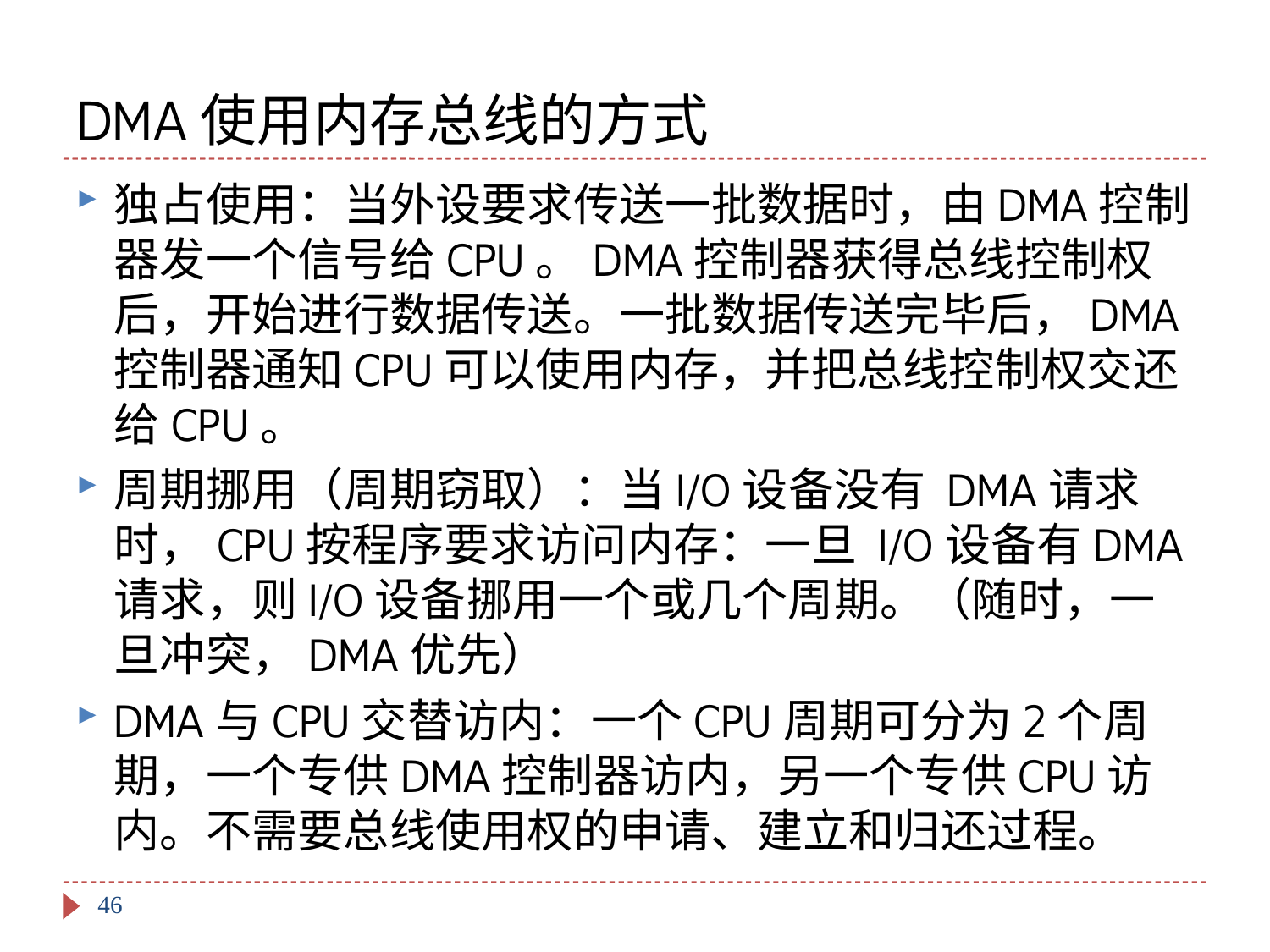

# DMA使用内存总线的方式
独占使用：当外设要求传送一批数据时，由DMA控制器发一个信号给CPU。DMA控制器获得总线控制权后，开始进行数据传送。一批数据传送完毕后，DMA控制器通知CPU可以使用内存，并把总线控制权交还给CPU。
周期挪用（周期窃取）：当I/O设备没有 DMA请求时，CPU按程序要求访问内存：一旦 I/O设备有DMA请求，则I/O设备挪用一个或几个周期。（随时，一旦冲突，DMA优先）
DMA与CPU交替访内：一个CPU周期可分为2个周期，一个专供DMA控制器访内，另一个专供CPU访内。不需要总线使用权的申请、建立和归还过程。
46